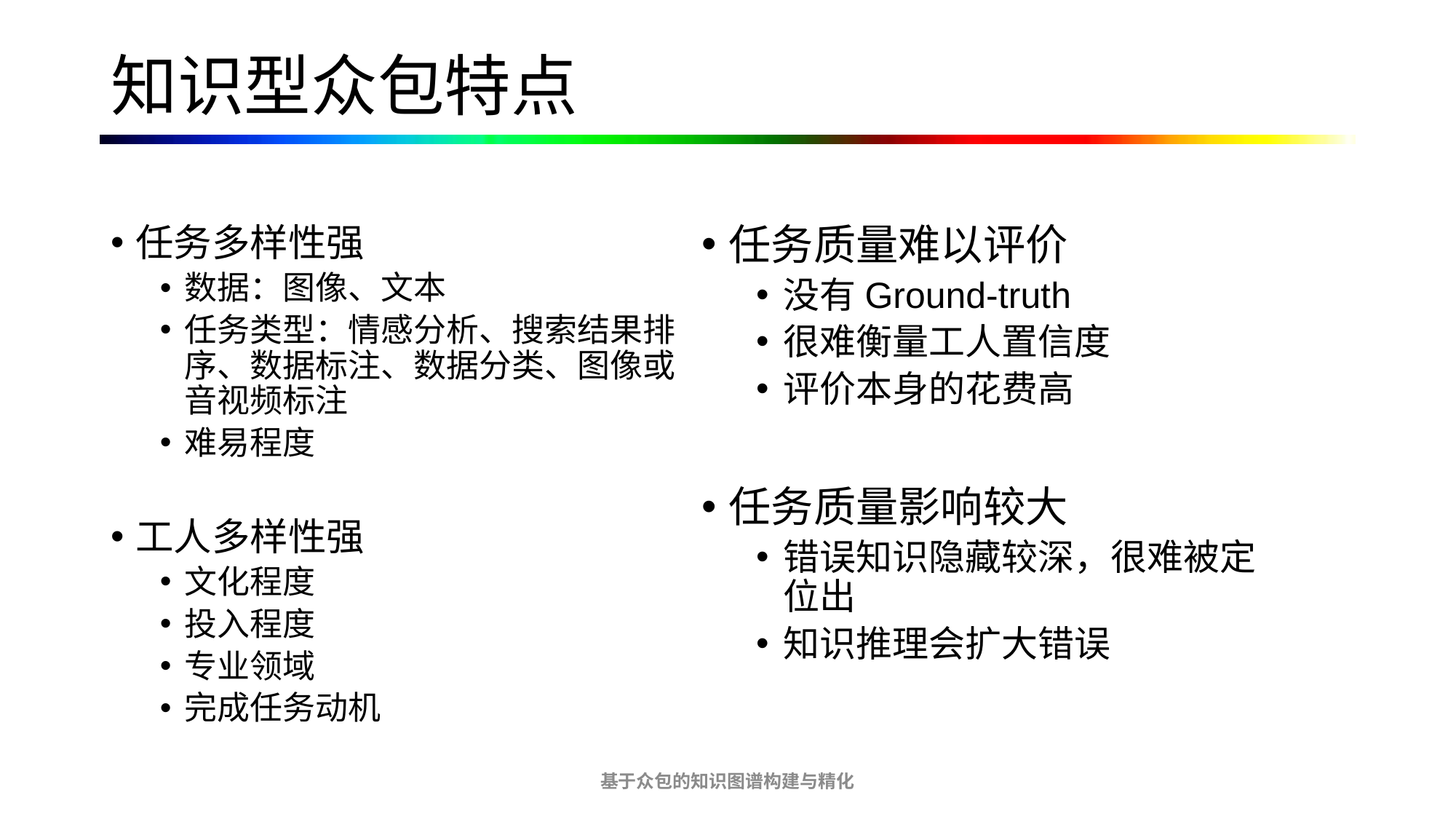

# 知识型众包特点
任务多样性强
数据：图像、文本
任务类型：情感分析、搜索结果排序、数据标注、数据分类、图像或音视频标注
难易程度

工人多样性强
文化程度
投入程度
专业领域
完成任务动机
任务质量难以评价
没有Ground-truth
很难衡量工人置信度
评价本身的花费高

任务质量影响较大
错误知识隐藏较深，很难被定位出
知识推理会扩大错误

基于众包的知识图谱构建与精化
10